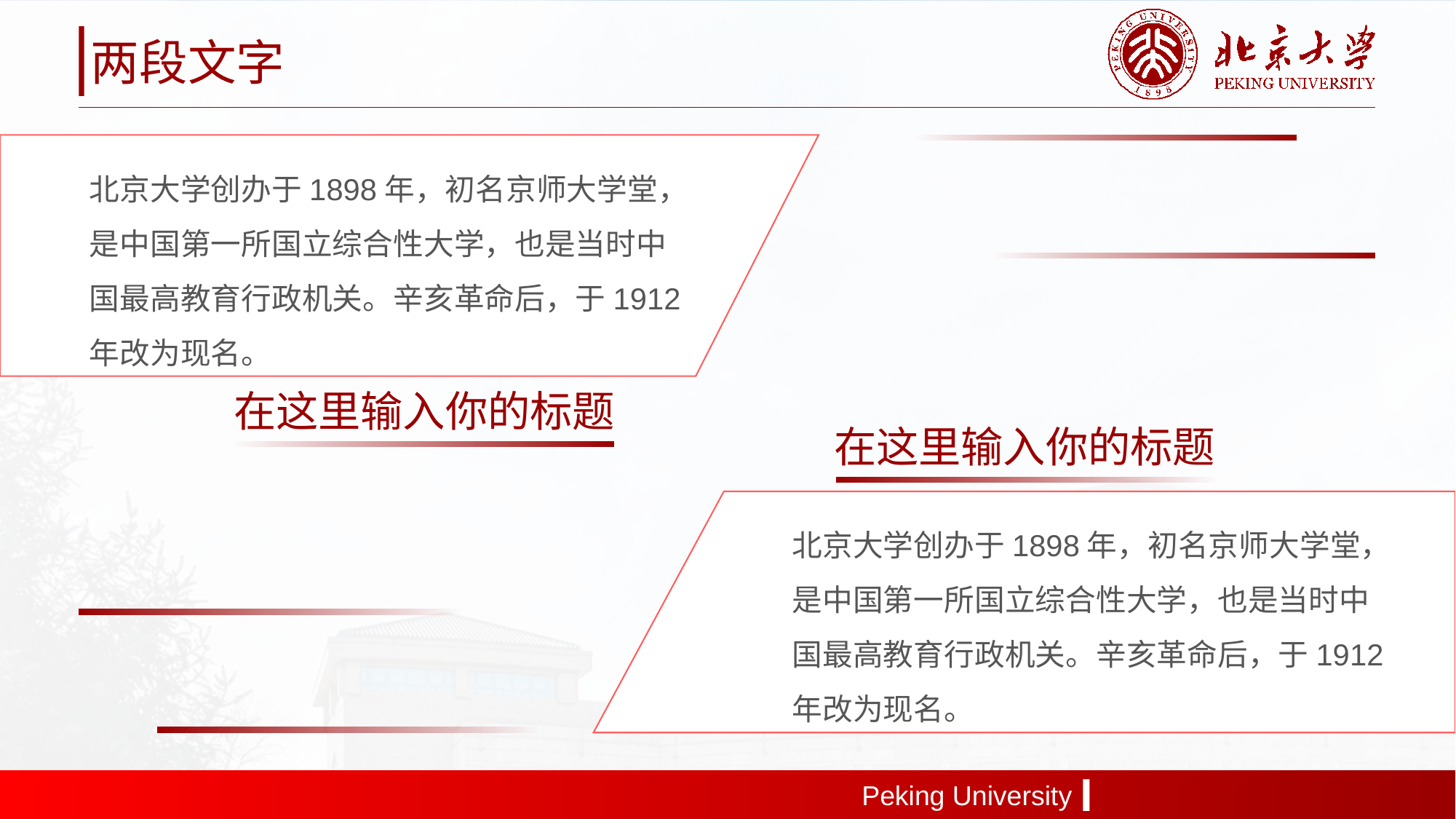

两段文字

北京大学创办于1898年，初名京师大学堂，是中国第一所国立综合性大学，也是当时中国最高教育行政机关。辛亥革命后，于1912年改为现名。

V
在这里输入你的标题
S
在这里输入你的标题

北京大学创办于1898年，初名京师大学堂，是中国第一所国立综合性大学，也是当时中国最高教育行政机关。辛亥革命后，于1912年改为现名。